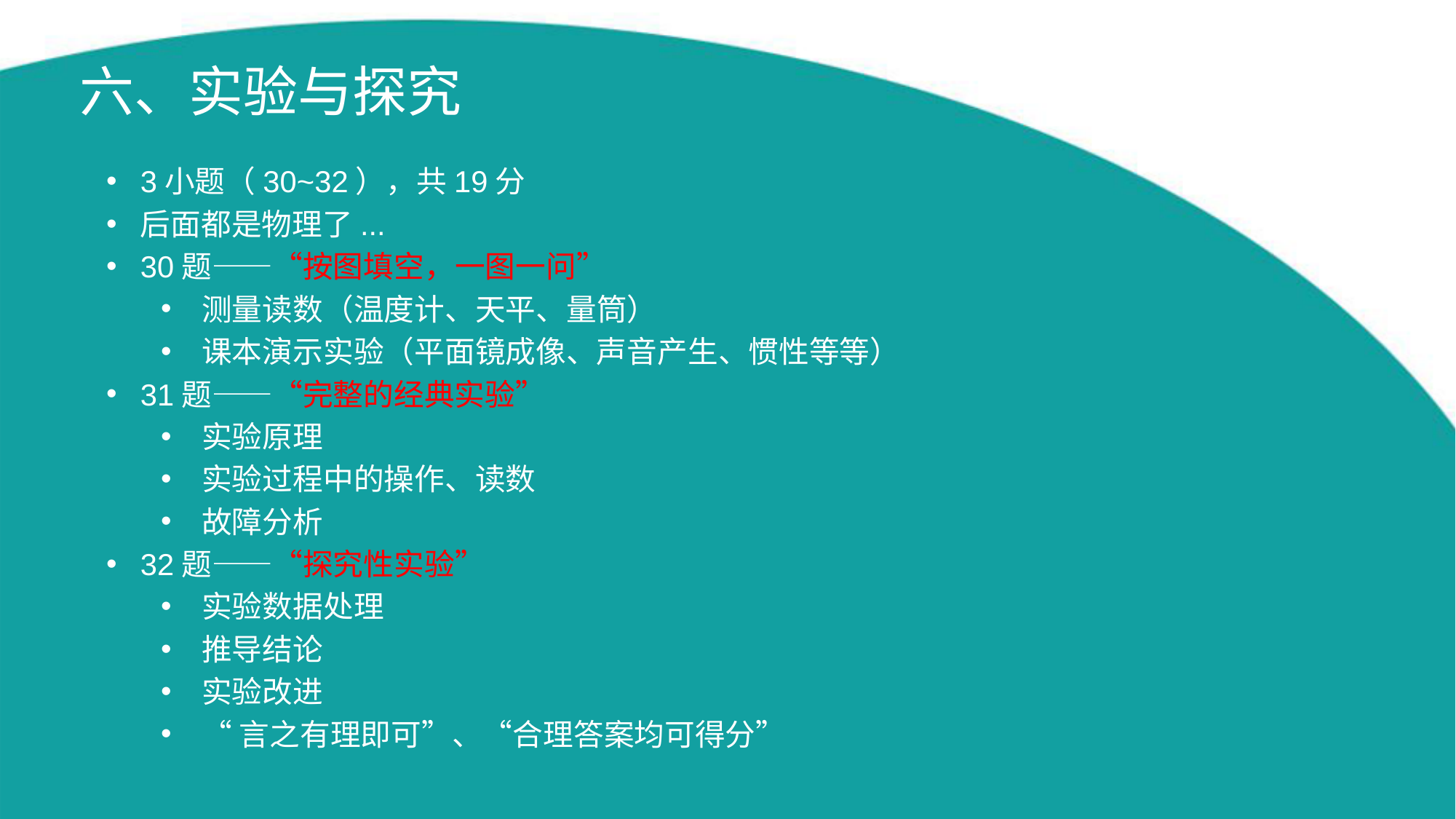

# 六、实验与探究
3小题（30~32），共19分
后面都是物理了...
30题——“按图填空，一图一问”
测量读数（温度计、天平、量筒）
课本演示实验（平面镜成像、声音产生、惯性等等）
31题——“完整的经典实验”
实验原理
实验过程中的操作、读数
故障分析
32题——“探究性实验”
实验数据处理
推导结论
实验改进
“言之有理即可”、“合理答案均可得分”